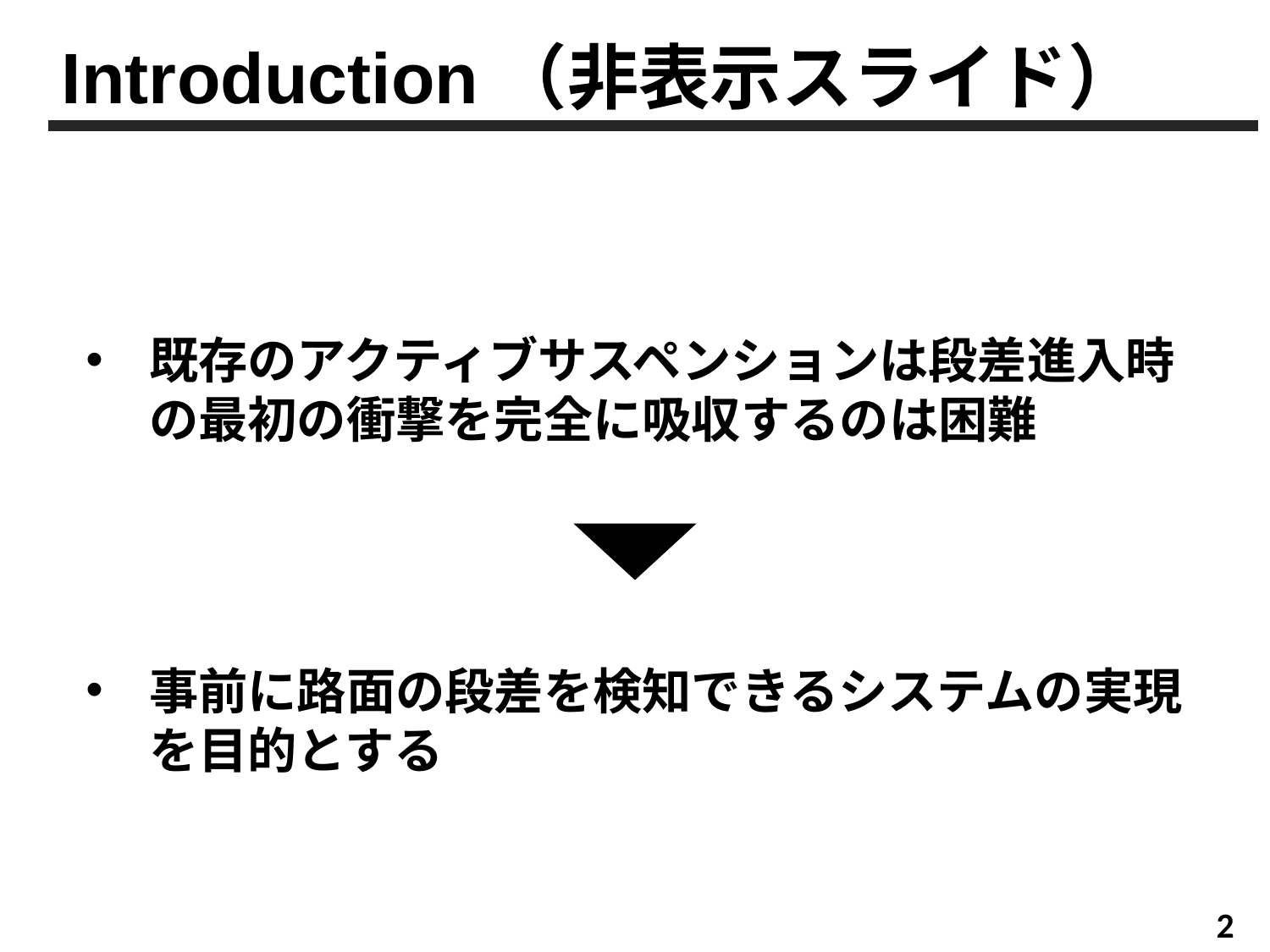

Introduction（非表示スライド）
既存のアクティブサスペンションは段差進入時の最初の衝撃を完全に吸収するのは困難

事前に路面の段差を検知できるシステムの実現を目的とする
2